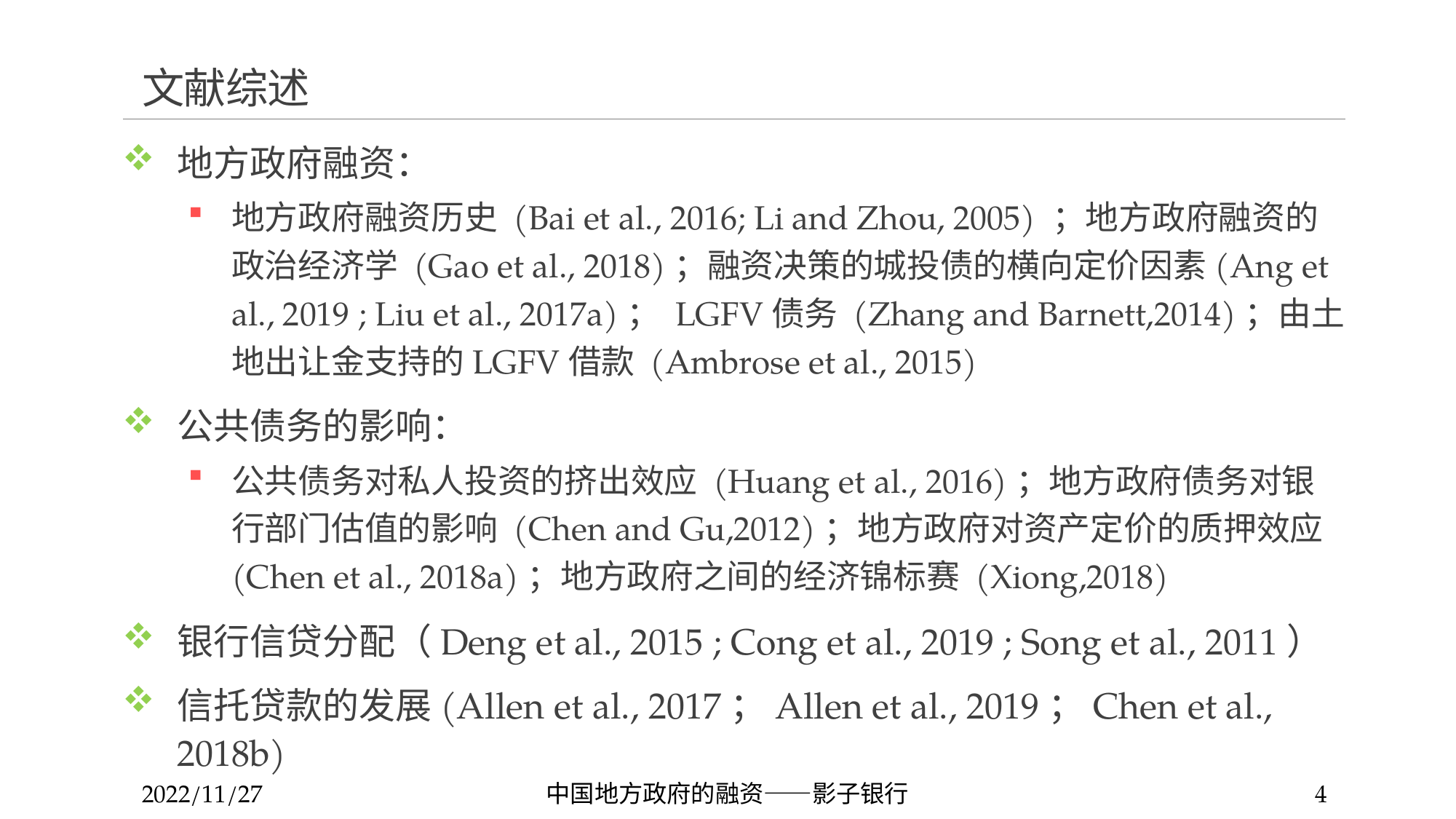

# 文献综述
地方政府融资：
地方政府融资历史 (Bai et al., 2016; Li and Zhou, 2005) ；地方政府融资的政治经济学 (Gao et al., 2018)；融资决策的城投债的横向定价因素(Ang et al., 2019 ; Liu et al., 2017a)； LGFV债务 (Zhang and Barnett,2014)；由土地出让金支持的LGFV借款 (Ambrose et al., 2015)
公共债务的影响：
公共债务对私人投资的挤出效应 (Huang et al., 2016)；地方政府债务对银行部门估值的影响 (Chen and Gu,2012)；地方政府对资产定价的质押效应(Chen et al., 2018a)；地方政府之间的经济锦标赛 (Xiong,2018)
银行信贷分配（Deng et al., 2015 ; Cong et al., 2019 ; Song et al., 2011）
信托贷款的发展(Allen et al., 2017；Allen et al., 2019；Chen et al., 2018b)

2022/11/27
中国地方政府的融资——影子银行
4